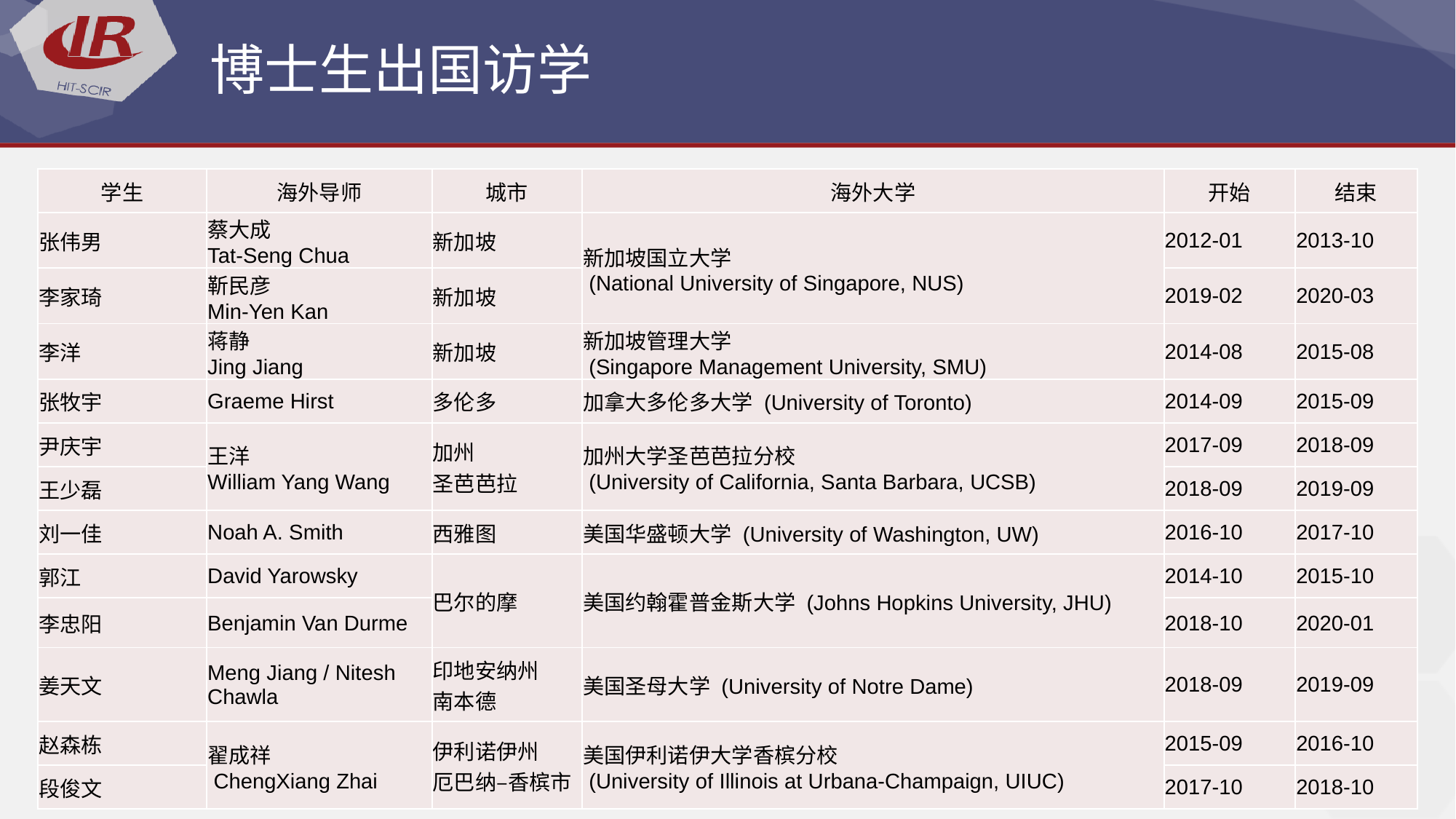

# 博士生出国访学
| 学生 | 海外导师 | 城市 | 海外大学 | 开始 | 结束 |
| --- | --- | --- | --- | --- | --- |
| 张伟男 | 蔡大成 Tat-Seng Chua | 新加坡 | 新加坡国立大学 (National University of Singapore, NUS) | 2012-01 | 2013-10 |
| 李家琦 | 靳民彦 Min-Yen Kan | 新加坡 |  | 2019-02 | 2020-03 |
| 李洋 | 蒋静 Jing Jiang | 新加坡 | 新加坡管理大学 (Singapore Management University, SMU) | 2014-08 | 2015-08 |
| 张牧宇 | Graeme Hirst | 多伦多 | 加拿大多伦多大学 (University of Toronto) | 2014-09 | 2015-09 |
| 尹庆宇 | 王洋 William Yang Wang | 加州 圣芭芭拉 | 加州大学圣芭芭拉分校 (University of California, Santa Barbara, UCSB) | 2017-09 | 2018-09 |
| 王少磊 |  |  |  | 2018-09 | 2019-09 |
| 刘一佳 | Noah A. Smith | 西雅图 | 美国华盛顿大学 (University of Washington, UW) | 2016-10 | 2017-10 |
| 郭江 | David Yarowsky | 巴尔的摩 | 美国约翰霍普金斯大学 (Johns Hopkins University, JHU) | 2014-10 | 2015-10 |
| 李忠阳 | Benjamin Van Durme |  |  | 2018-10 | 2020-01 |
| 姜天文 | Meng Jiang / Nitesh Chawla | 印地安纳州 南本德 | 美国圣母大学 (University of Notre Dame) | 2018-09 | 2019-09 |
| 赵森栋 | 翟成祥 ChengXiang Zhai | 伊利诺伊州 厄巴纳–香槟市 | 美国伊利诺伊大学香槟分校 (University of Illinois at Urbana-Champaign, UIUC) | 2015-09 | 2016-10 |
| 段俊文 |  |  |  | 2017-10 | 2018-10 |